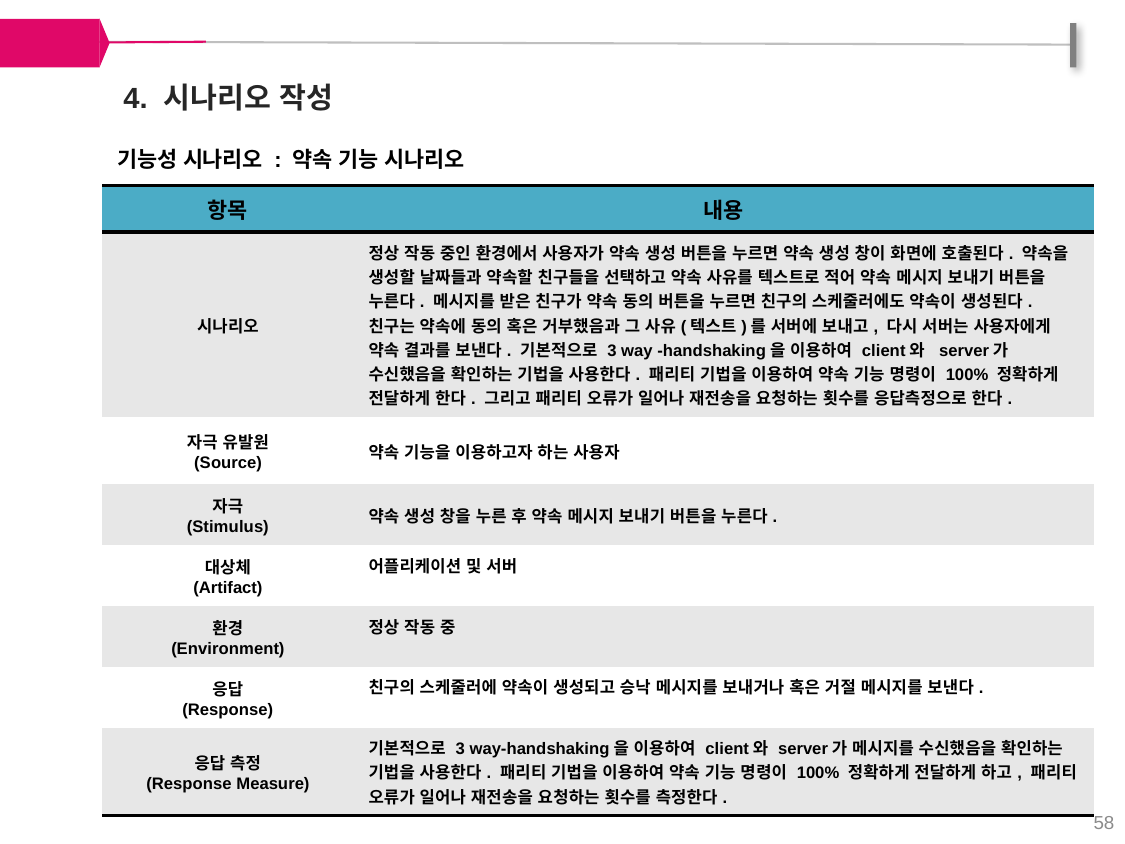

4. 시나리오 작성
기능성 시나리오 : 약속 기능 시나리오
| 항목 | 내용 |
| --- | --- |
| 시나리오 | 정상 작동 중인 환경에서 사용자가 약속 생성 버튼을 누르면 약속 생성 창이 화면에 호출된다. 약속을 생성할 날짜들과 약속할 친구들을 선택하고 약속 사유를 텍스트로 적어 약속 메시지 보내기 버튼을 누른다. 메시지를 받은 친구가 약속 동의 버튼을 누르면 친구의 스케줄러에도 약속이 생성된다. 친구는 약속에 동의 혹은 거부했음과 그 사유(텍스트)를 서버에 보내고, 다시 서버는 사용자에게 약속 결과를 보낸다. 기본적으로 3 way -handshaking을 이용하여 client와 server가 수신했음을 확인하는 기법을 사용한다. 패리티 기법을 이용하여 약속 기능 명령이 100% 정확하게 전달하게 한다. 그리고 패리티 오류가 일어나 재전송을 요청하는 횟수를 응답측정으로 한다. |
| 자극 유발원 (Source) | 약속 기능을 이용하고자 하는 사용자 |
| 자극 (Stimulus) | 약속 생성 창을 누른 후 약속 메시지 보내기 버튼을 누른다. |
| 대상체 (Artifact) | 어플리케이션 및 서버 |
| 환경 (Environment) | 정상 작동 중 |
| 응답 (Response) | 친구의 스케줄러에 약속이 생성되고 승낙 메시지를 보내거나 혹은 거절 메시지를 보낸다. |
| 응답 측정 (Response Measure) | 기본적으로 3 way-handshaking을 이용하여 client와 server가 메시지를 수신했음을 확인하는 기법을 사용한다. 패리티 기법을 이용하여 약속 기능 명령이 100% 정확하게 전달하게 하고, 패리티 오류가 일어나 재전송을 요청하는 횟수를 측정한다. |
58